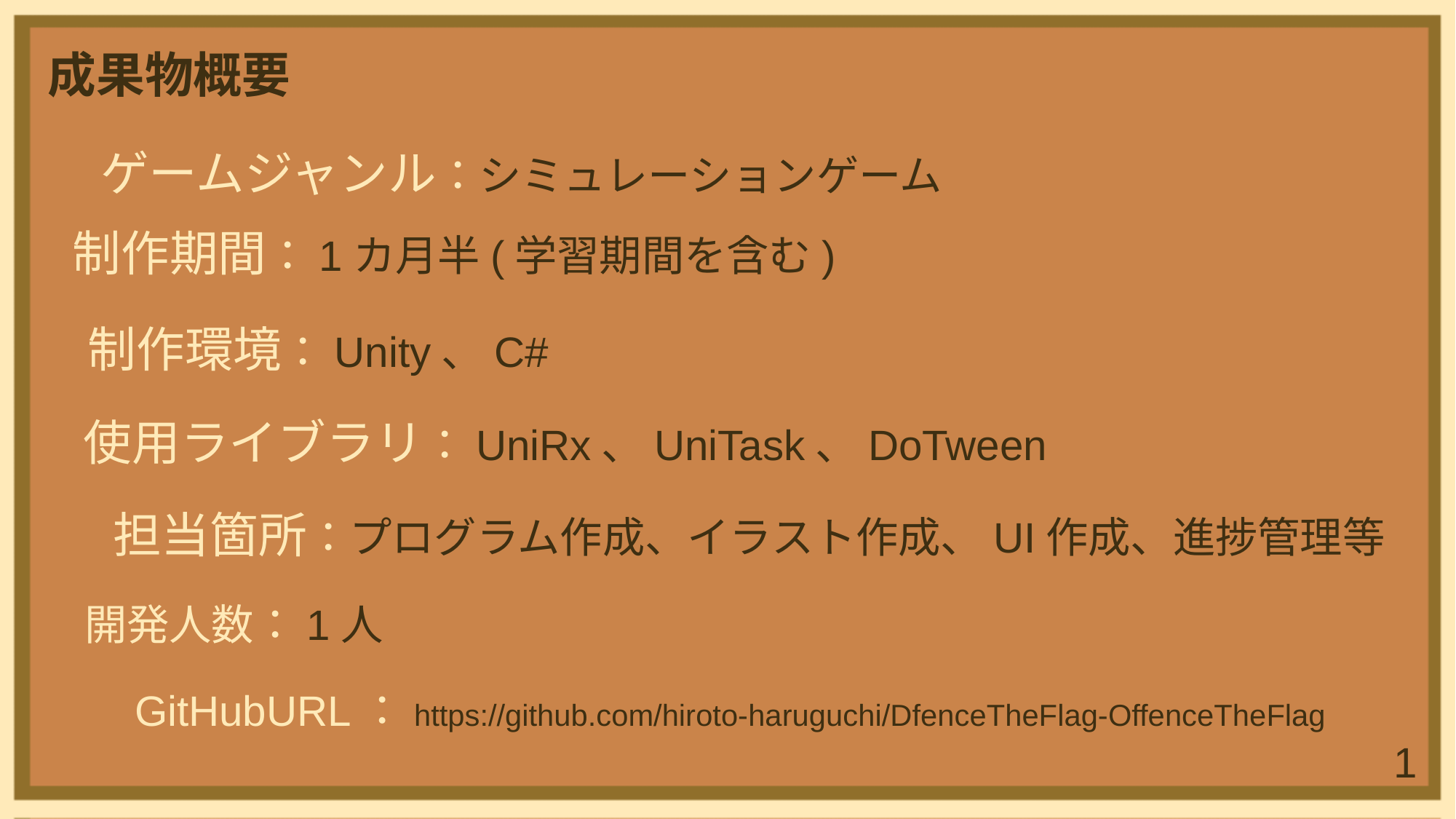

成果物概要
ゲームジャンル：シミュレーションゲーム
制作期間：1カ月半(学習期間を含む)
制作環境：Unity、C#
使用ライブラリ：UniRx、UniTask、DoTween
担当箇所：プログラム作成、イラスト作成、UI作成、進捗管理等
開発人数：1人
GitHubURL：https://github.com/hiroto-haruguchi/DfenceTheFlag-OffenceTheFlag
1